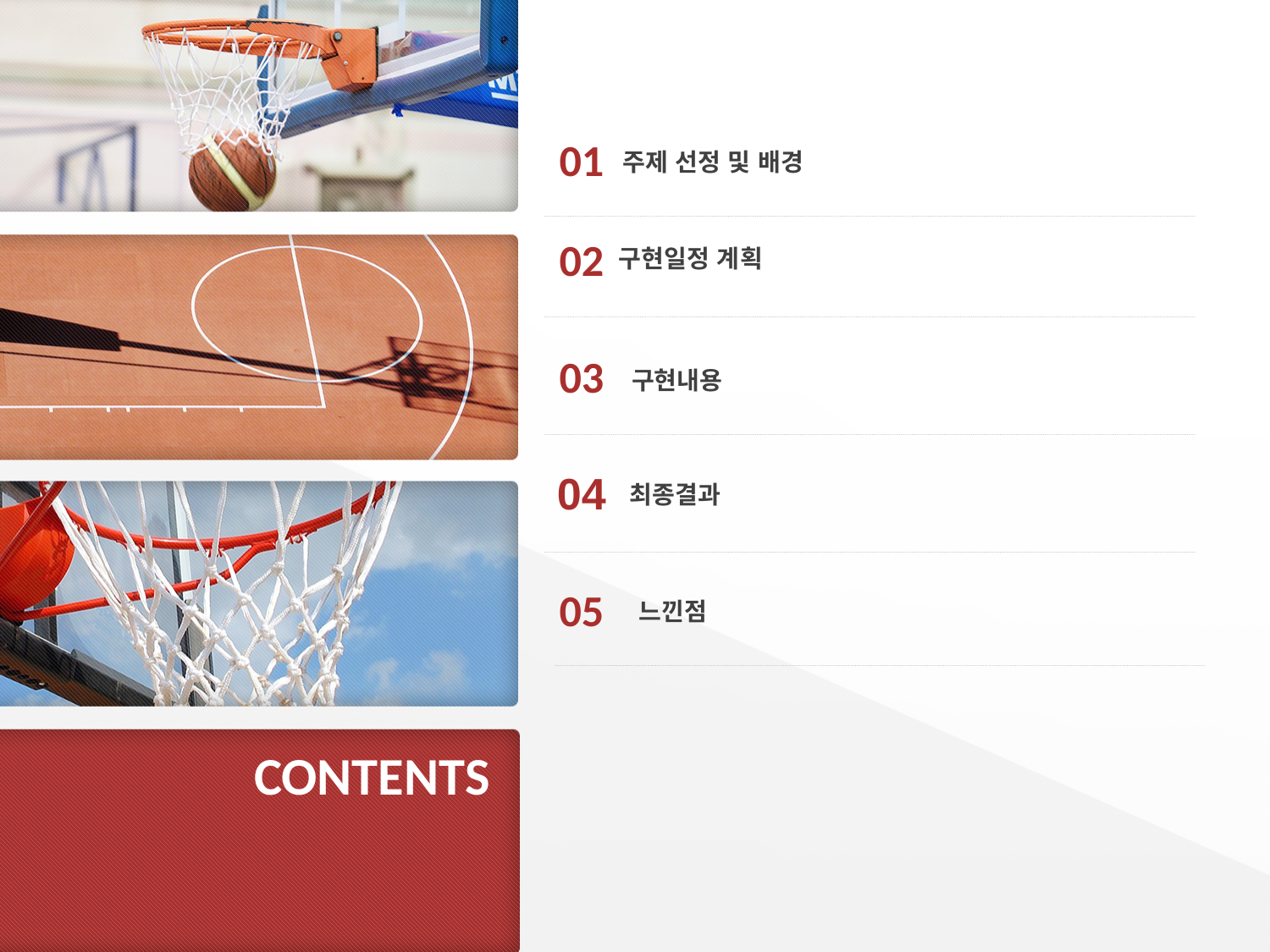

01
주제 선정 및 배경
02
구현일정 계획
 구현내용
04
최종결과
  느낀점
03
05
CONTENTS